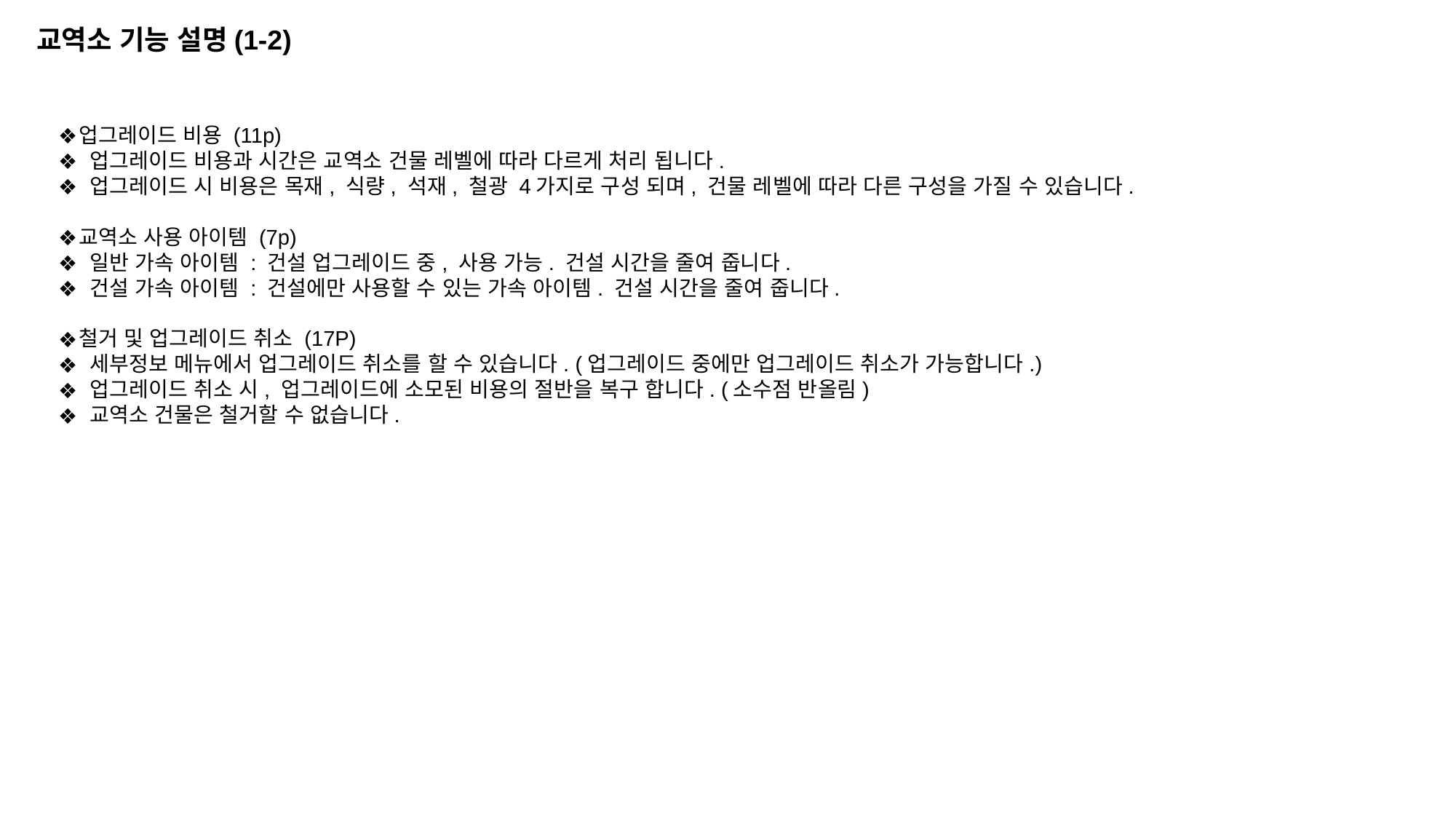

교역소 기능 설명(1-2)

업그레이드 비용 (11p)
 업그레이드 비용과 시간은 교역소 건물 레벨에 따라 다르게 처리 됩니다.
 업그레이드 시 비용은 목재, 식량, 석재, 철광 4가지로 구성 되며, 건물 레벨에 따라 다른 구성을 가질 수 있습니다.

교역소 사용 아이템 (7p)
 일반 가속 아이템 : 건설 업그레이드 중, 사용 가능. 건설 시간을 줄여 줍니다.
 건설 가속 아이템 : 건설에만 사용할 수 있는 가속 아이템. 건설 시간을 줄여 줍니다.

철거 및 업그레이드 취소 (17P)
 세부정보 메뉴에서 업그레이드 취소를 할 수 있습니다. (업그레이드 중에만 업그레이드 취소가 가능합니다.)
 업그레이드 취소 시, 업그레이드에 소모된 비용의 절반을 복구 합니다. (소수점 반올림)
 교역소 건물은 철거할 수 없습니다.